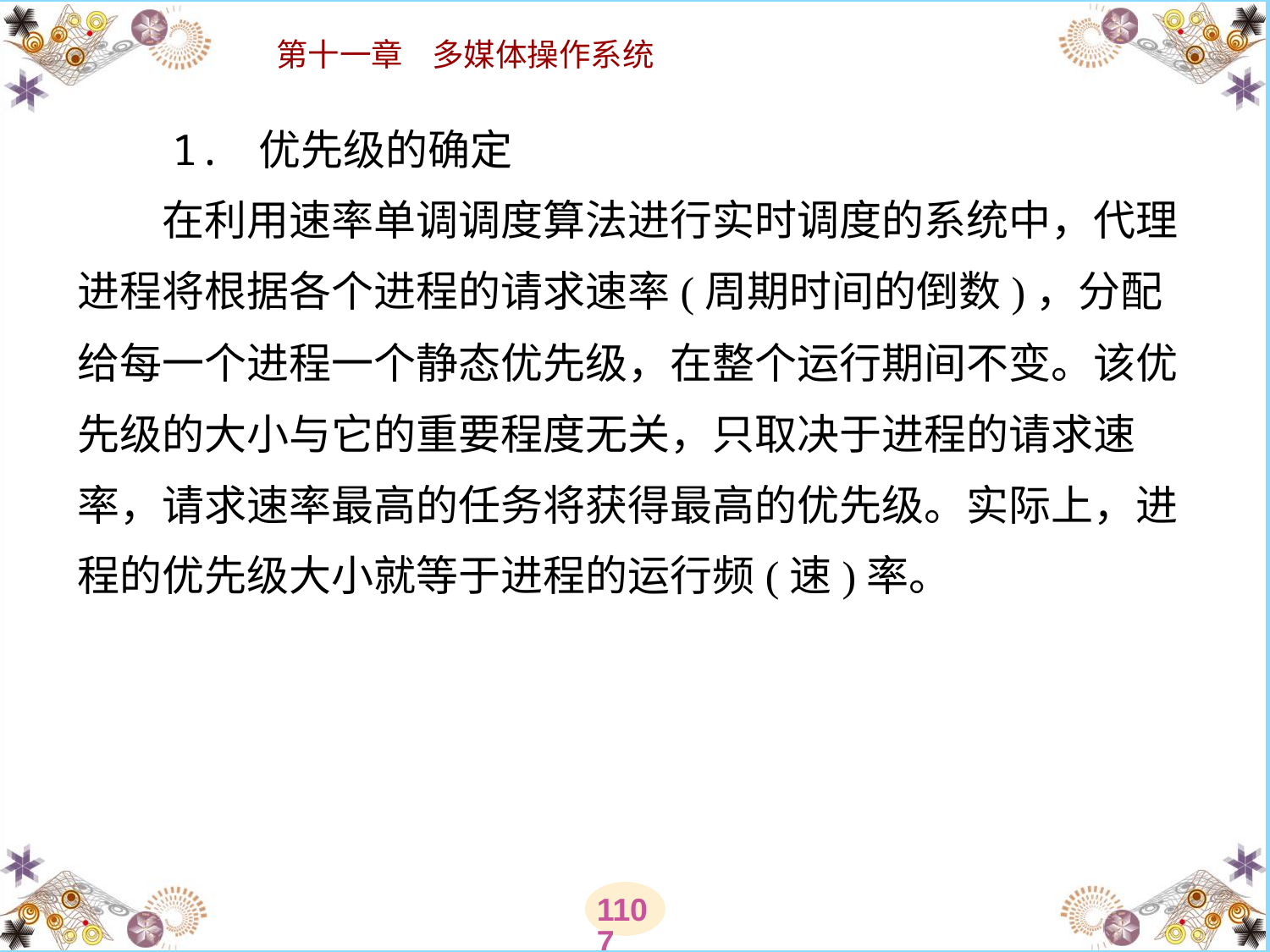

# 1. 优先级的确定 　　在利用速率单调调度算法进行实时调度的系统中，代理进程将根据各个进程的请求速率(周期时间的倒数)，分配给每一个进程一个静态优先级，在整个运行期间不变。该优先级的大小与它的重要程度无关，只取决于进程的请求速率，请求速率最高的任务将获得最高的优先级。实际上，进程的优先级大小就等于进程的运行频(速)率。